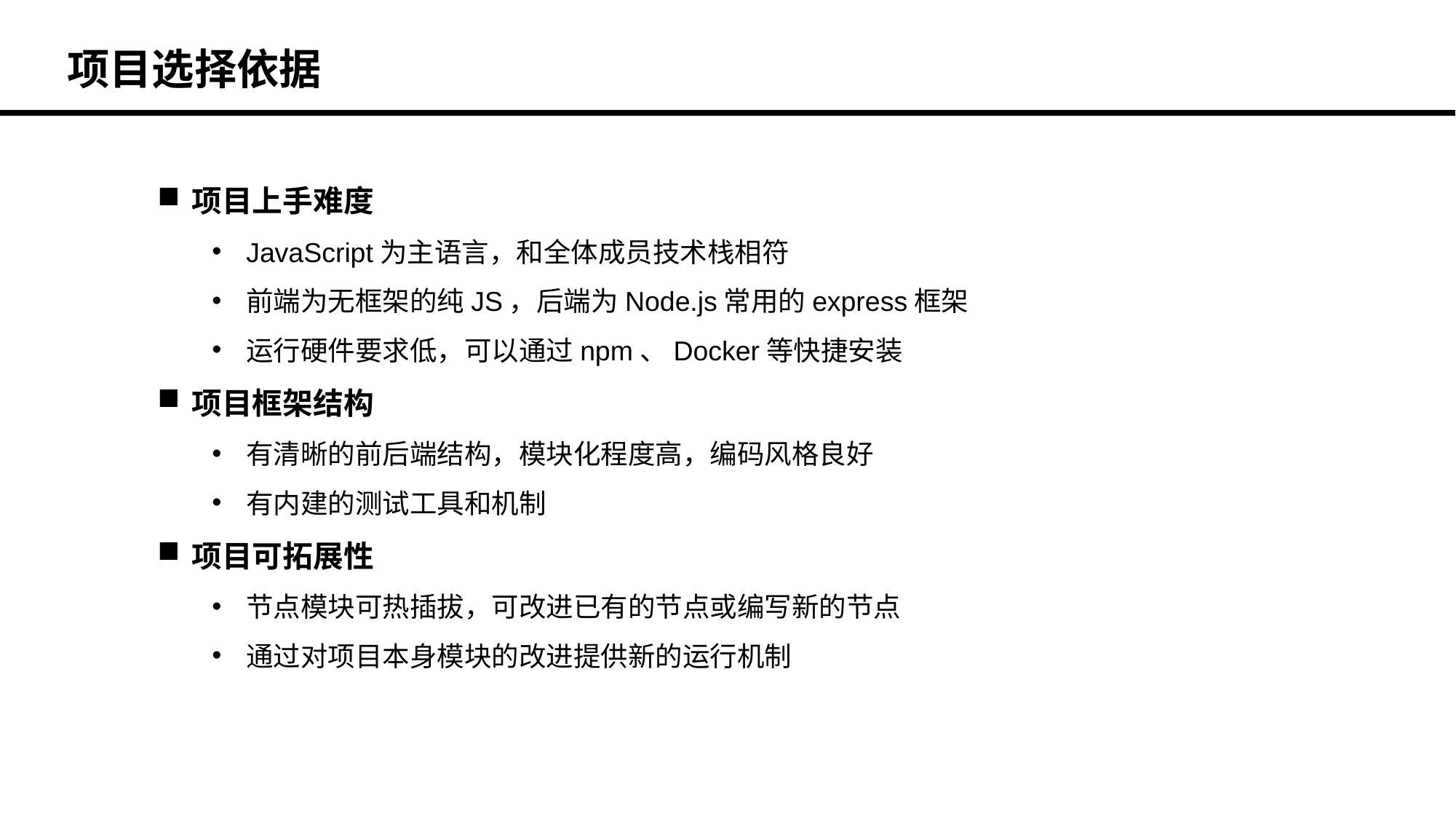

项目选择依据
项目上手难度
JavaScript为主语言，和全体成员技术栈相符
前端为无框架的纯JS，后端为Node.js常用的express框架
运行硬件要求低，可以通过npm、Docker等快捷安装
项目框架结构
有清晰的前后端结构，模块化程度高，编码风格良好
有内建的测试工具和机制
项目可拓展性
节点模块可热插拔，可改进已有的节点或编写新的节点
通过对项目本身模块的改进提供新的运行机制